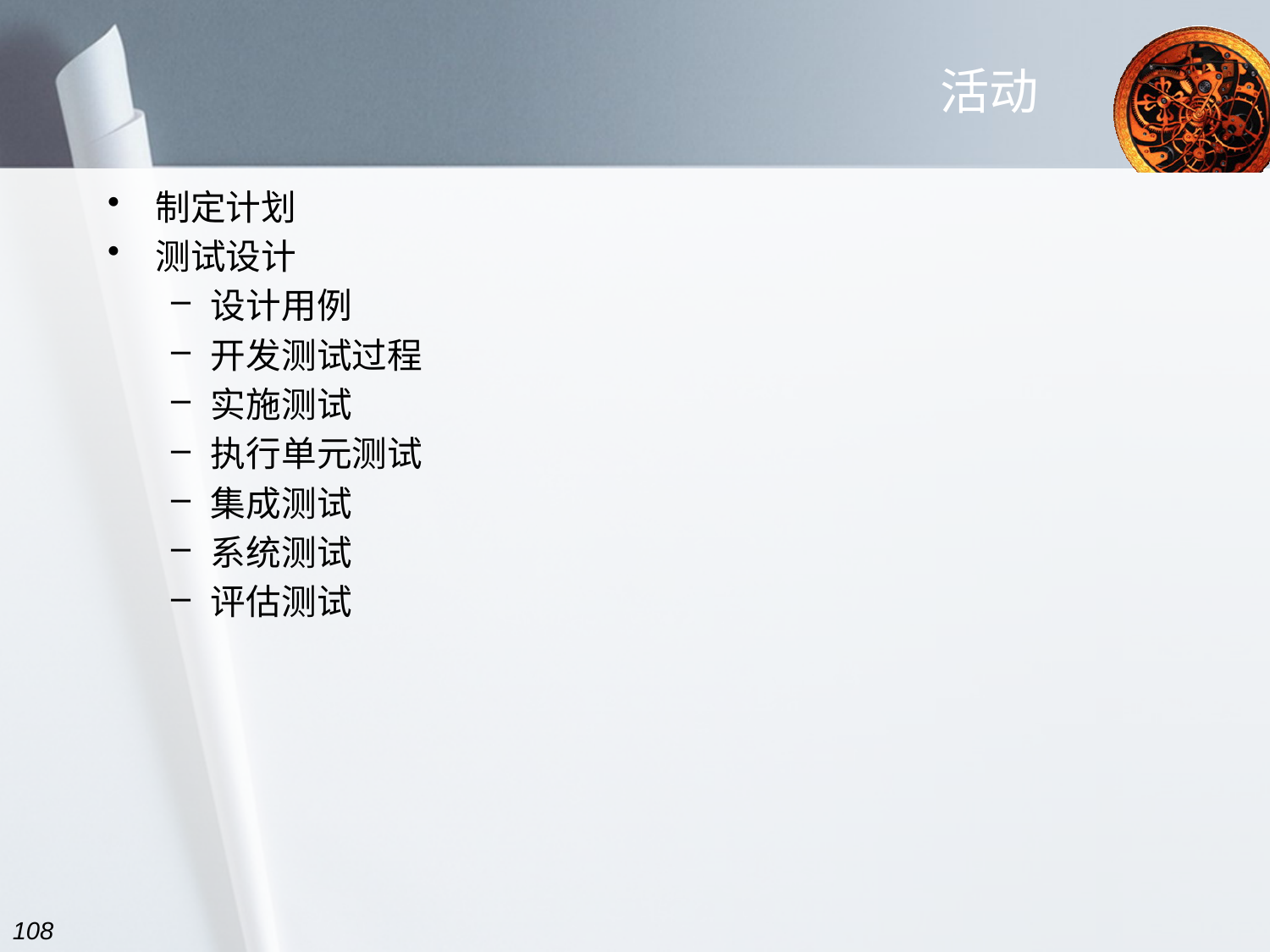

# 活动
制定计划
测试设计
设计用例
开发测试过程
实施测试
执行单元测试
集成测试
系统测试
评估测试
108